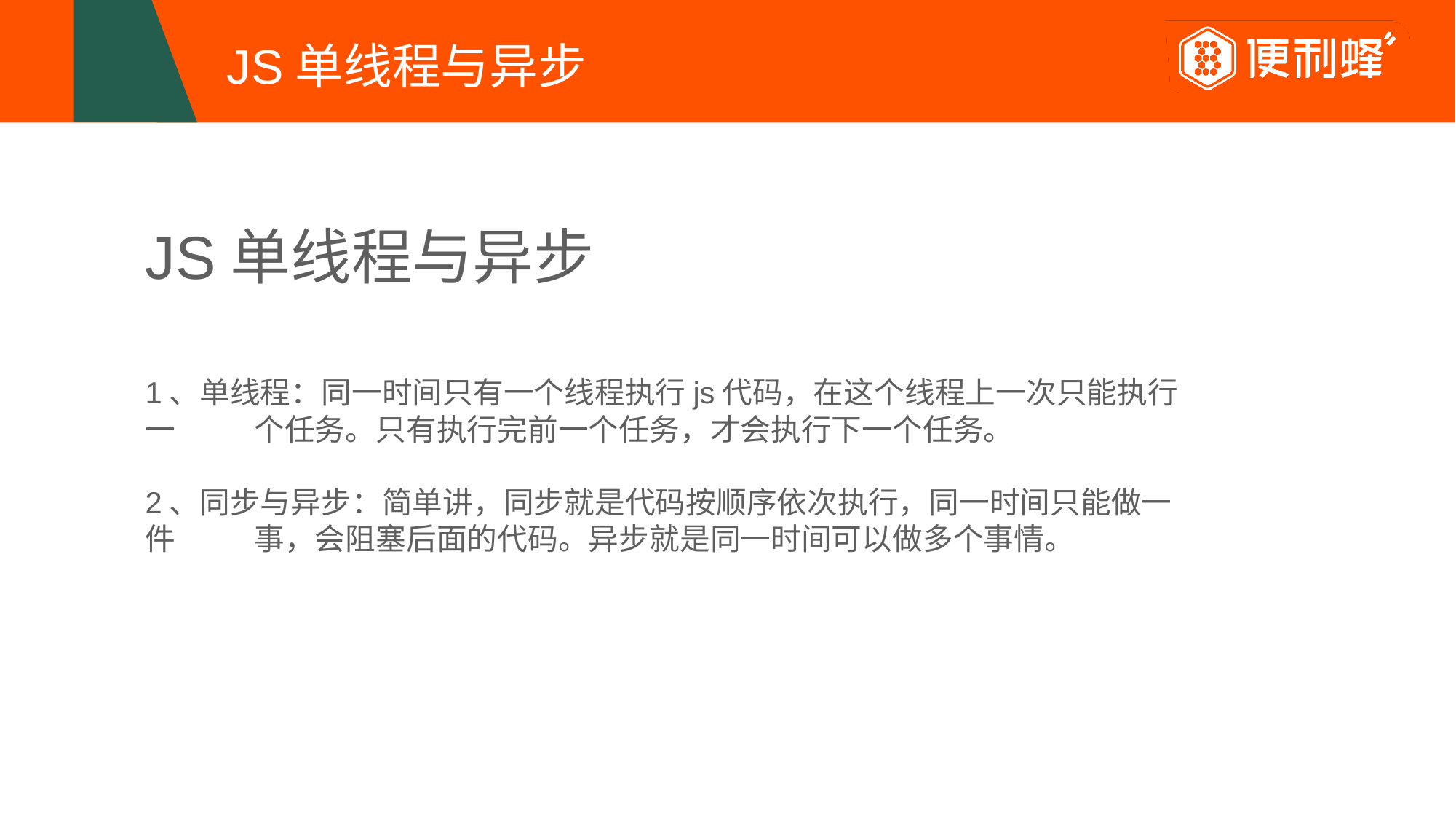

# JS单线程与异步
JS单线程与异步
1、单线程：同一时间只有一个线程执行js代码，在这个线程上一次只能执行一	个任务。只有执行完前一个任务，才会执行下一个任务。

2、同步与异步：简单讲，同步就是代码按顺序依次执行，同一时间只能做一件	事，会阻塞后面的代码。异步就是同一时间可以做多个事情。